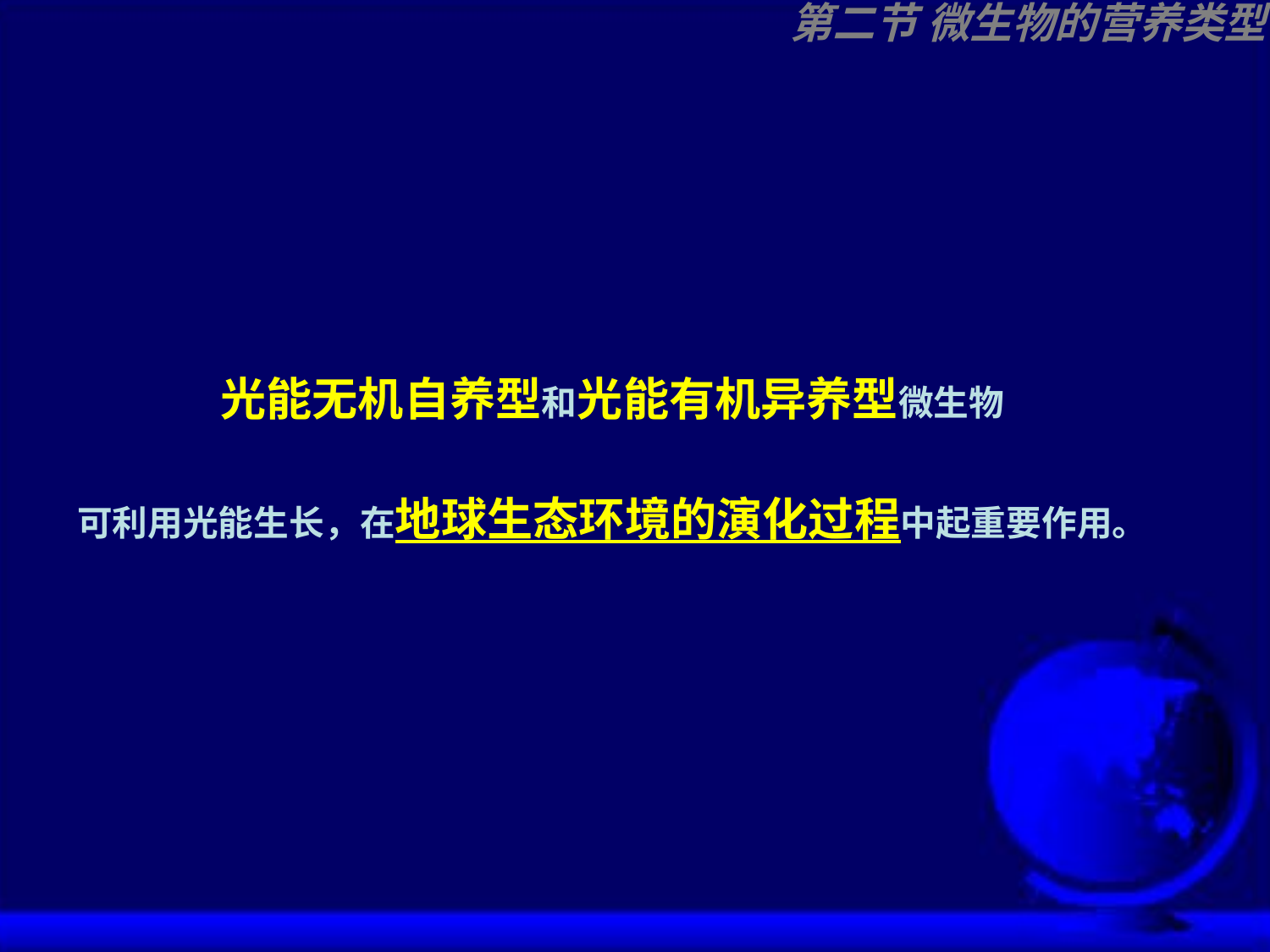

第二节 微生物的营养类型
光能无机自养型和光能有机异养型微生物
可利用光能生长，在地球生态环境的演化过程中起重要作用。